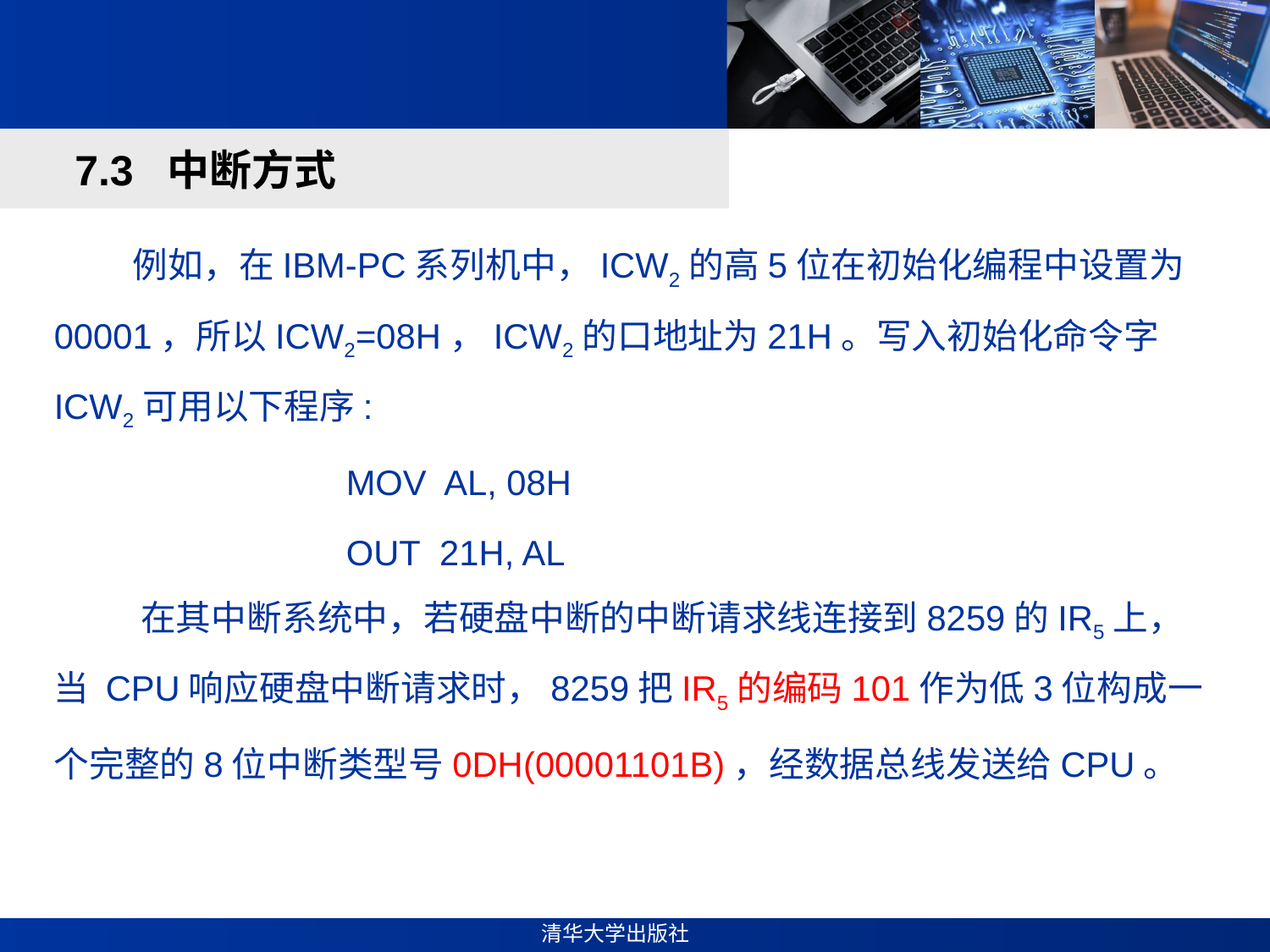

#
7.3  中断方式
         例如，在IBM-PC系列机中，ICW2的高5位在初始化编程中设置为00001，所以ICW2=08H，ICW2的口地址为21H。写入初始化命令字ICW2可用以下程序:
                              MOV  AL, 08H
                              OUT  21H, AL
          在其中断系统中，若硬盘中断的中断请求线连接到8259的IR5上，当 CPU响应硬盘中断请求时，8259把IR5的编码101作为低3位构成一个完整的8位中断类型号0DH(00001101B)，经数据总线发送给CPU。